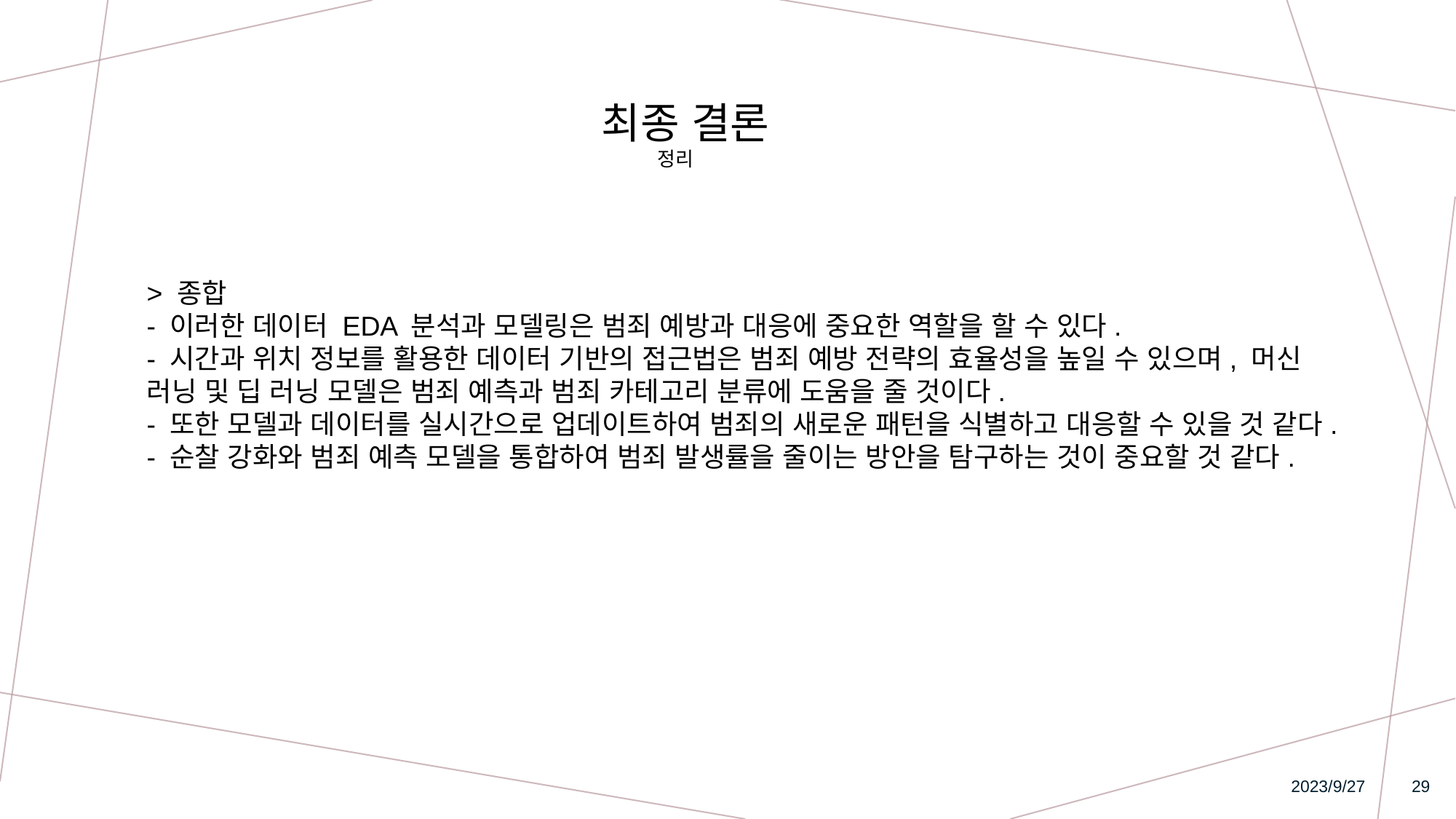

최종 결론
정리

> 종합
- 이러한 데이터 EDA 분석과 모델링은 범죄 예방과 대응에 중요한 역할을 할 수 있다.
- 시간과 위치 정보를 활용한 데이터 기반의 접근법은 범죄 예방 전략의 효율성을 높일 수 있으며, 머신 러닝 및 딥 러닝 모델은 범죄 예측과 범죄 카테고리 분류에 도움을 줄 것이다.
- 또한 모델과 데이터를 실시간으로 업데이트하여 범죄의 새로운 패턴을 식별하고 대응할 수 있을 것 같다.
- 순찰 강화와 범죄 예측 모델을 통합하여 범죄 발생률을 줄이는 방안을 탐구하는 것이 중요할 것 같다.
2023/9/27
29